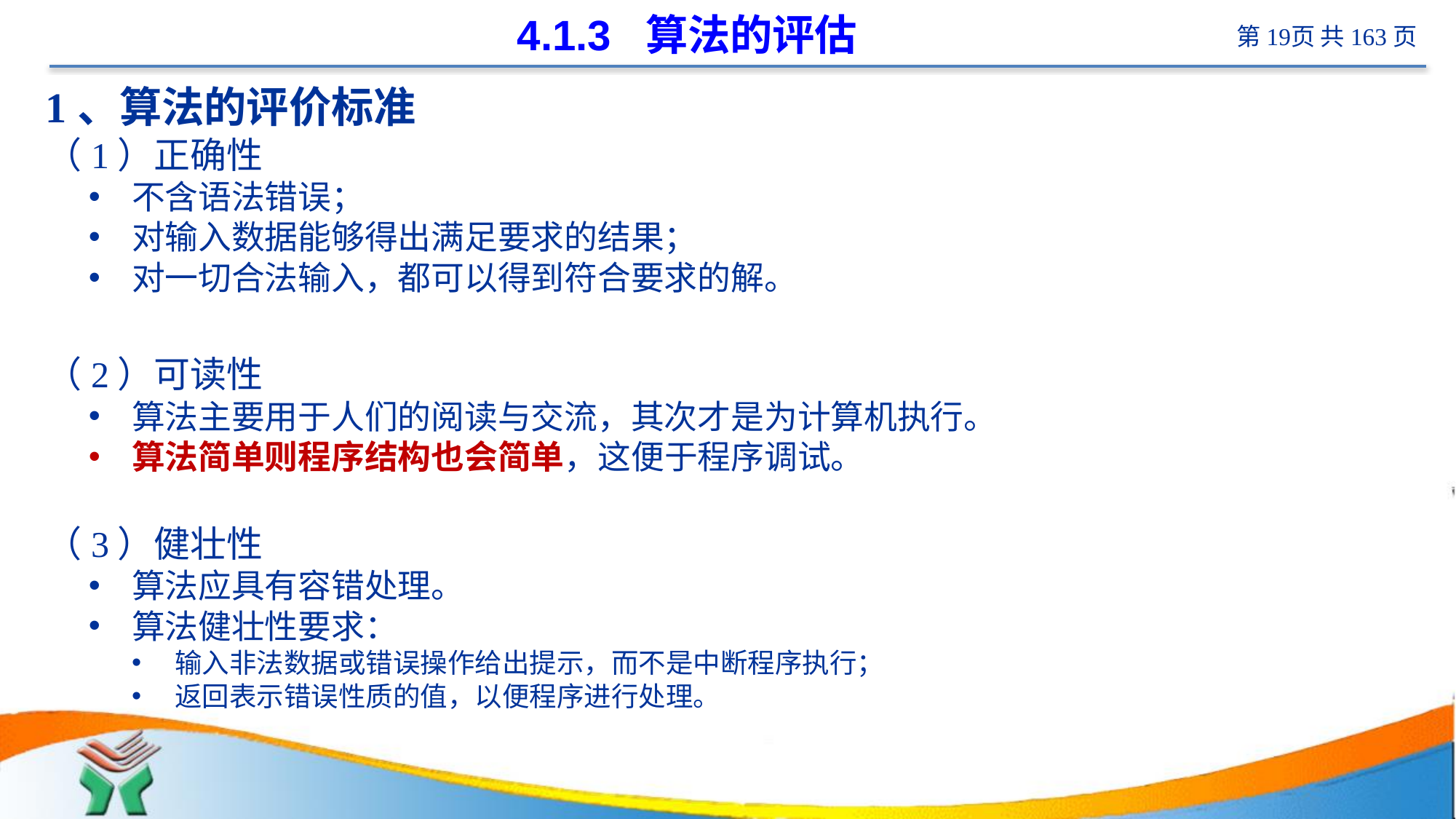

# 4.1.3  算法的评估
1、算法的评价标准
（1）正确性
不含语法错误；
对输入数据能够得出满足要求的结果；
对一切合法输入，都可以得到符合要求的解。

（2）可读性
算法主要用于人们的阅读与交流，其次才是为计算机执行。
算法简单则程序结构也会简单，这便于程序调试。

（3）健壮性
算法应具有容错处理。
算法健壮性要求：
输入非法数据或错误操作给出提示，而不是中断程序执行；
返回表示错误性质的值，以便程序进行处理。